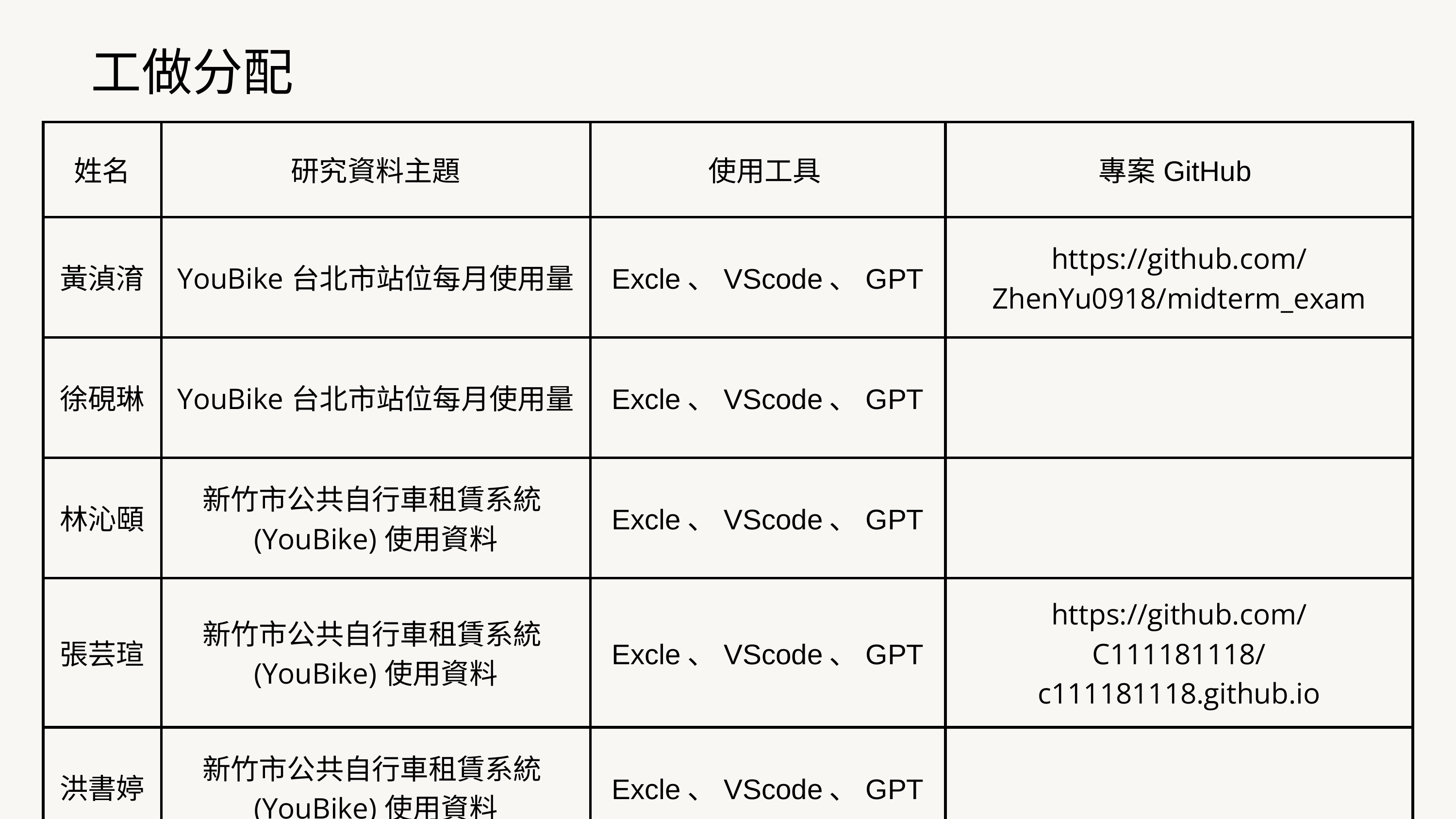

工做分配
| 姓名 | 研究資料主題 | 使用工具 | 專案GitHub |
| --- | --- | --- | --- |
| 黃湞淯 | YouBike台北市站位每月使用量 | Excle、VScode、GPT | https://github.com/ZhenYu0918/midterm\_exam |
| 徐硯琳 | YouBike台北市站位每月使用量 | Excle、VScode、GPT |  |
| 林沁頤 | 新竹市公共自行車租賃系統(YouBike)使用資料 | Excle、VScode、GPT |  |
| 張芸瑄 | 新竹市公共自行車租賃系統(YouBike)使用資料 | Excle、VScode、GPT | https://github.com/C111181118/c111181118.github.io |
| 洪書婷 | 新竹市公共自行車租賃系統(YouBike)使用資料 | Excle、VScode、GPT |  |